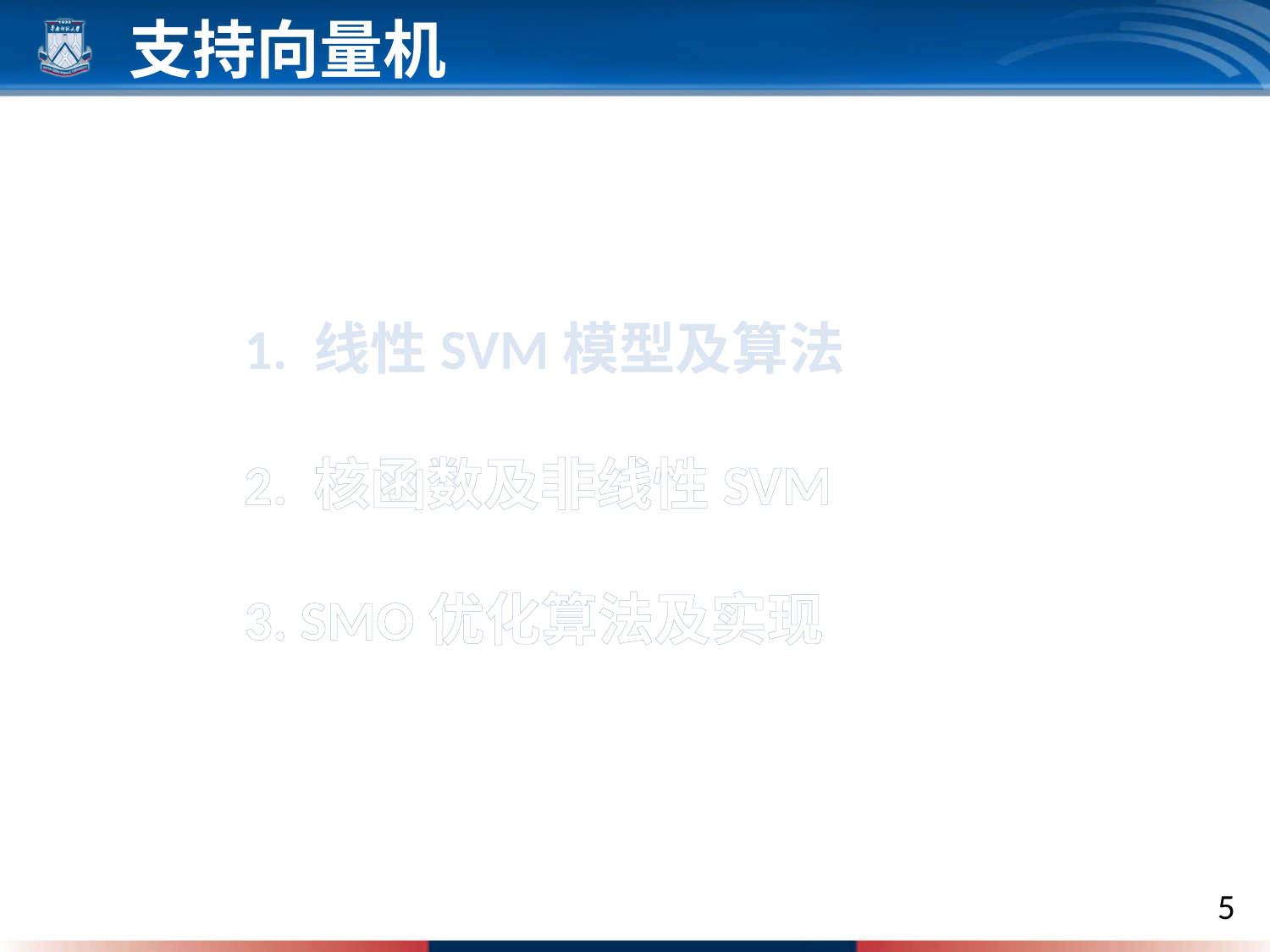

支持向量机
1. 线性SVM模型及算法
2. 核函数及非线性SVM
3. SMO优化算法及实现